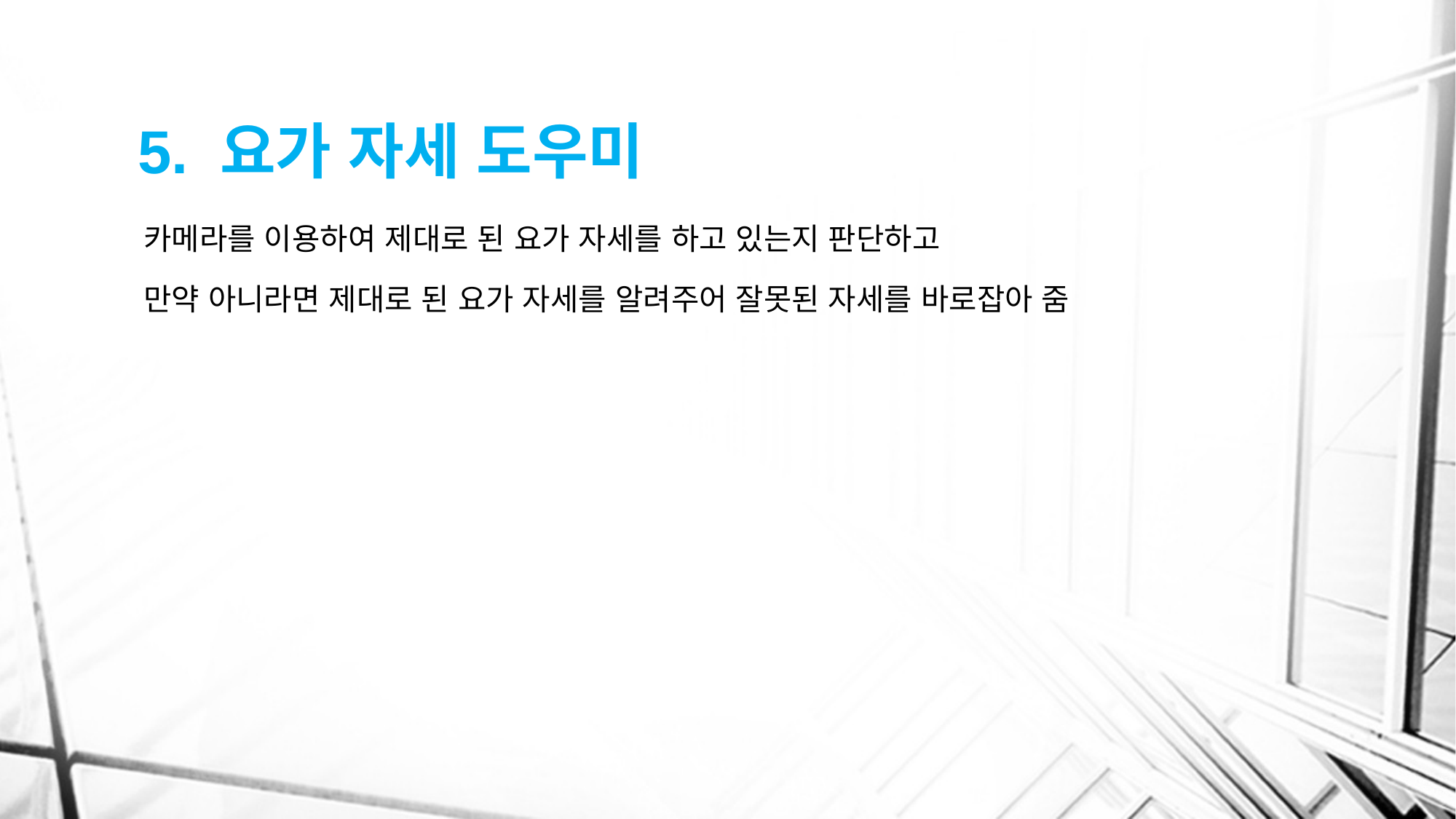

# 5. 요가 자세 도우미
카메라를 이용하여 제대로 된 요가 자세를 하고 있는지 판단하고
만약 아니라면 제대로 된 요가 자세를 알려주어 잘못된 자세를 바로잡아 줌